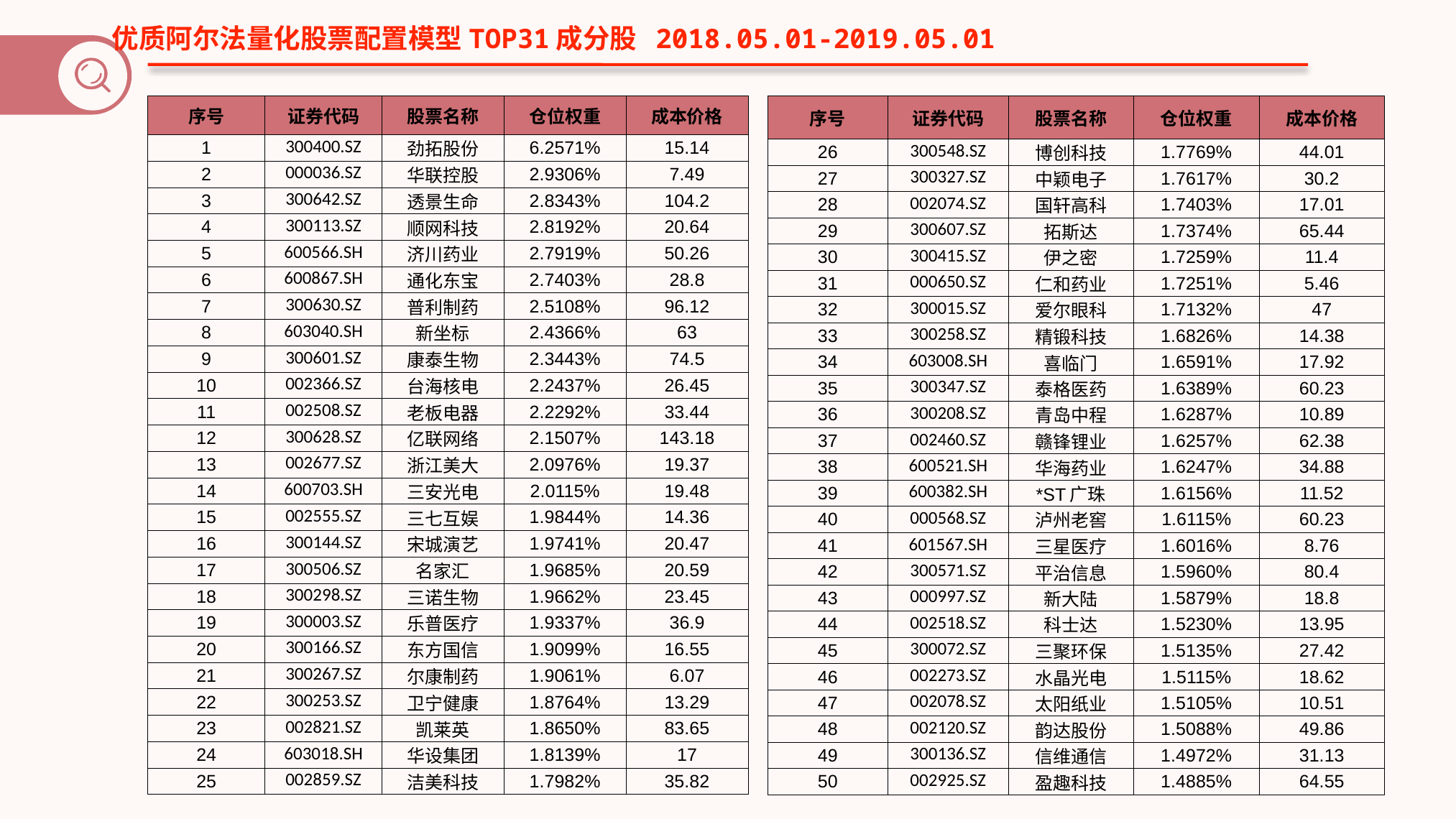

优质阿尔法量化股票配置模型TOP31成分股  2018.05.01-2019.05.01

| 序号 | 证券代码 | 股票名称 | 仓位权重 | 成本价格 |
| --- | --- | --- | --- | --- |
| 1 | 300400.SZ | 劲拓股份 | 6.2571% | 15.14 |
| 2 | 000036.SZ | 华联控股 | 2.9306% | 7.49 |
| 3 | 300642.SZ | 透景生命 | 2.8343% | 104.2 |
| 4 | 300113.SZ | 顺网科技 | 2.8192% | 20.64 |
| 5 | 600566.SH | 济川药业 | 2.7919% | 50.26 |
| 6 | 600867.SH | 通化东宝 | 2.7403% | 28.8 |
| 7 | 300630.SZ | 普利制药 | 2.5108% | 96.12 |
| 8 | 603040.SH | 新坐标 | 2.4366% | 63 |
| 9 | 300601.SZ | 康泰生物 | 2.3443% | 74.5 |
| 10 | 002366.SZ | 台海核电 | 2.2437% | 26.45 |
| 11 | 002508.SZ | 老板电器 | 2.2292% | 33.44 |
| 12 | 300628.SZ | 亿联网络 | 2.1507% | 143.18 |
| 13 | 002677.SZ | 浙江美大 | 2.0976% | 19.37 |
| 14 | 600703.SH | 三安光电 | 2.0115% | 19.48 |
| 15 | 002555.SZ | 三七互娱 | 1.9844% | 14.36 |
| 16 | 300144.SZ | 宋城演艺 | 1.9741% | 20.47 |
| 17 | 300506.SZ | 名家汇 | 1.9685% | 20.59 |
| 18 | 300298.SZ | 三诺生物 | 1.9662% | 23.45 |
| 19 | 300003.SZ | 乐普医疗 | 1.9337% | 36.9 |
| 20 | 300166.SZ | 东方国信 | 1.9099% | 16.55 |
| 21 | 300267.SZ | 尔康制药 | 1.9061% | 6.07 |
| 22 | 300253.SZ | 卫宁健康 | 1.8764% | 13.29 |
| 23 | 002821.SZ | 凯莱英 | 1.8650% | 83.65 |
| 24 | 603018.SH | 华设集团 | 1.8139% | 17 |
| 25 | 002859.SZ | 洁美科技 | 1.7982% | 35.82 |
| 序号 | 证券代码 | 股票名称 | 仓位权重 | 成本价格 |
| --- | --- | --- | --- | --- |
| 26 | 300548.SZ | 博创科技 | 1.7769% | 44.01 |
| 27 | 300327.SZ | 中颖电子 | 1.7617% | 30.2 |
| 28 | 002074.SZ | 国轩高科 | 1.7403% | 17.01 |
| 29 | 300607.SZ | 拓斯达 | 1.7374% | 65.44 |
| 30 | 300415.SZ | 伊之密 | 1.7259% | 11.4 |
| 31 | 000650.SZ | 仁和药业 | 1.7251% | 5.46 |
| 32 | 300015.SZ | 爱尔眼科 | 1.7132% | 47 |
| 33 | 300258.SZ | 精锻科技 | 1.6826% | 14.38 |
| 34 | 603008.SH | 喜临门 | 1.6591% | 17.92 |
| 35 | 300347.SZ | 泰格医药 | 1.6389% | 60.23 |
| 36 | 300208.SZ | 青岛中程 | 1.6287% | 10.89 |
| 37 | 002460.SZ | 赣锋锂业 | 1.6257% | 62.38 |
| 38 | 600521.SH | 华海药业 | 1.6247% | 34.88 |
| 39 | 600382.SH | \*ST广珠 | 1.6156% | 11.52 |
| 40 | 000568.SZ | 泸州老窖 | 1.6115% | 60.23 |
| 41 | 601567.SH | 三星医疗 | 1.6016% | 8.76 |
| 42 | 300571.SZ | 平治信息 | 1.5960% | 80.4 |
| 43 | 000997.SZ | 新大陆 | 1.5879% | 18.8 |
| 44 | 002518.SZ | 科士达 | 1.5230% | 13.95 |
| 45 | 300072.SZ | 三聚环保 | 1.5135% | 27.42 |
| 46 | 002273.SZ | 水晶光电 | 1.5115% | 18.62 |
| 47 | 002078.SZ | 太阳纸业 | 1.5105% | 10.51 |
| 48 | 002120.SZ | 韵达股份 | 1.5088% | 49.86 |
| 49 | 300136.SZ | 信维通信 | 1.4972% | 31.13 |
| 50 | 002925.SZ | 盈趣科技 | 1.4885% | 64.55 |